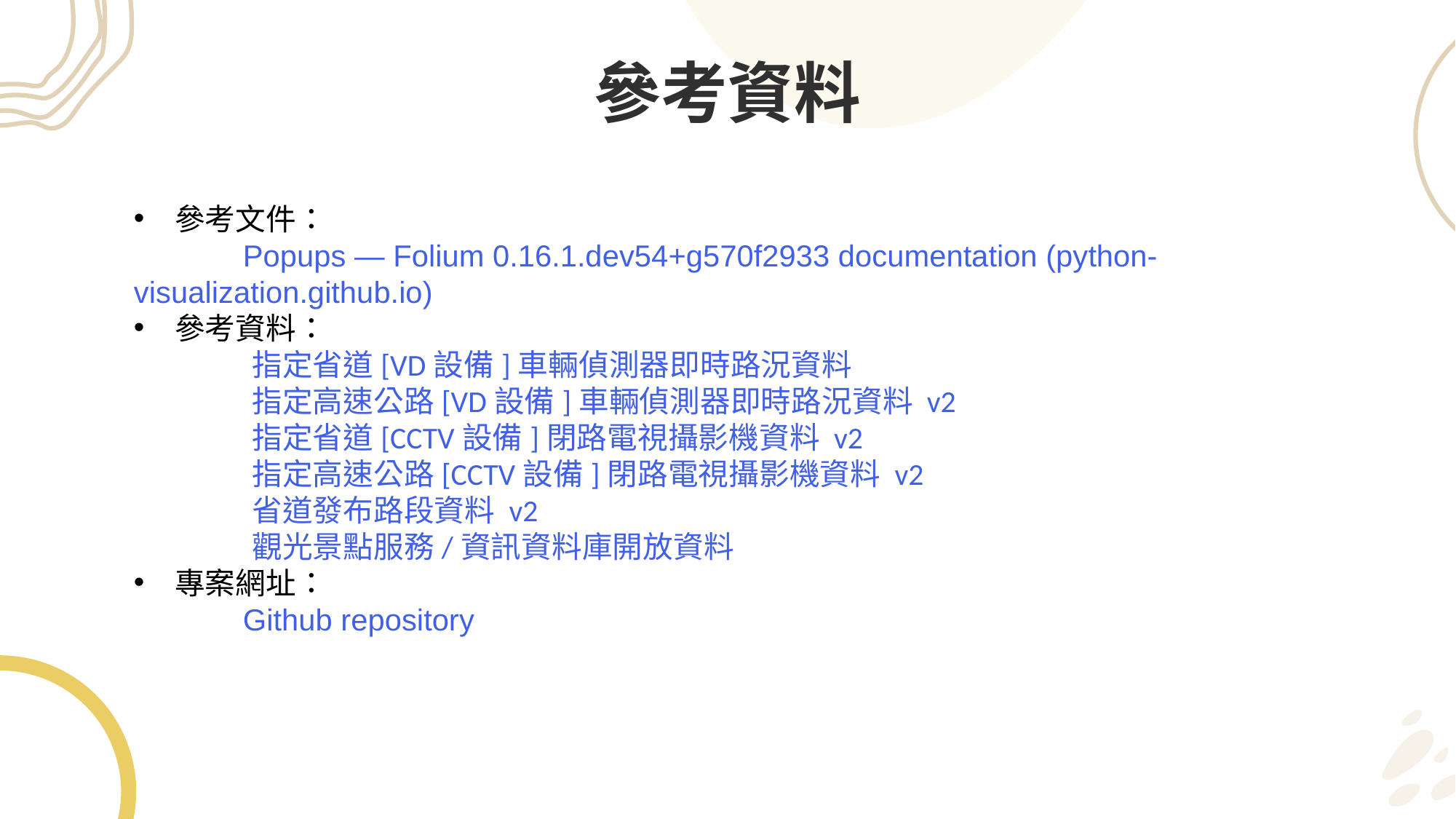

參考資料
參考文件：
	Popups — Folium 0.16.1.dev54+g570f2933 documentation (python-visualization.github.io)
參考資料：
	指定省道[VD設備]車輛偵測器即時路況資料
	指定高速公路[VD設備]車輛偵測器即時路況資料 v2
	指定省道[CCTV設備]閉路電視攝影機資料 v2
	指定高速公路[CCTV設備]閉路電視攝影機資料 v2
	省道發布路段資料 v2
	觀光景點服務/資訊資料庫開放資料
專案網址：
	Github repository